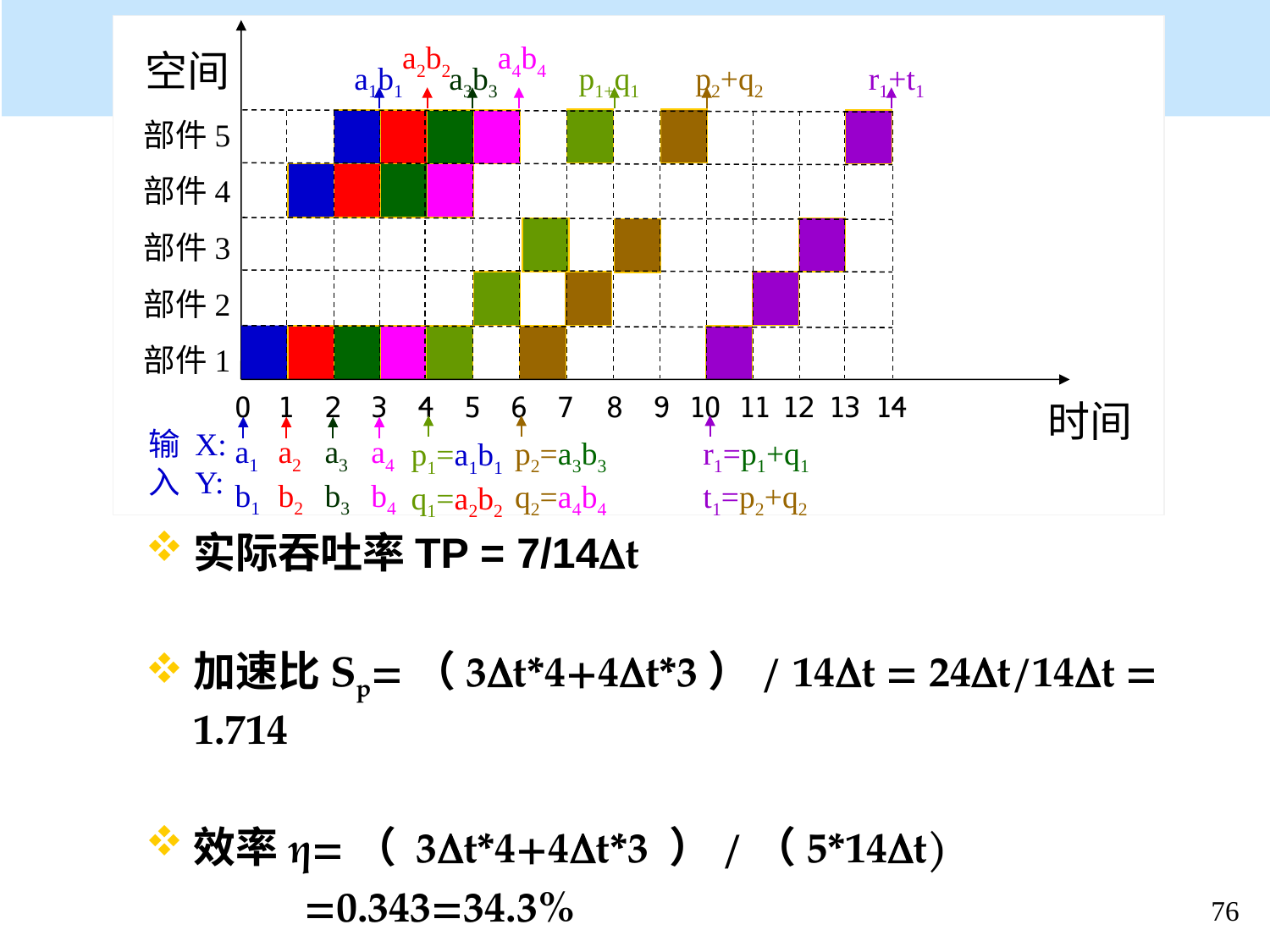

a2b2
a4b4
空间
a1b1
a3b3
p1+q1
p2+q2
r1+t1
部件5

部件4

部件3

部件2

部件1

0
1
2
3
4
5
6
7
8
9
10
11
12
13
14
时间
p1=a1b1
q1=a2b2
p2=a3b3
q2=a4b4
r1=p1+q1
t1=p2+q2
a1
b1
a2
b2
a3
b3
a4
b4
输 X:
入 Y:
实际吞吐率TP = 7/14Δt

加速比Sp=（3Δt*4+4Δt*3）/ 14Δt = 24Δt/14Δt = 1.714

效率η=（ 3Δt*4+4Δt*3 ）/（5*14Δt)
               =0.343=34.3%